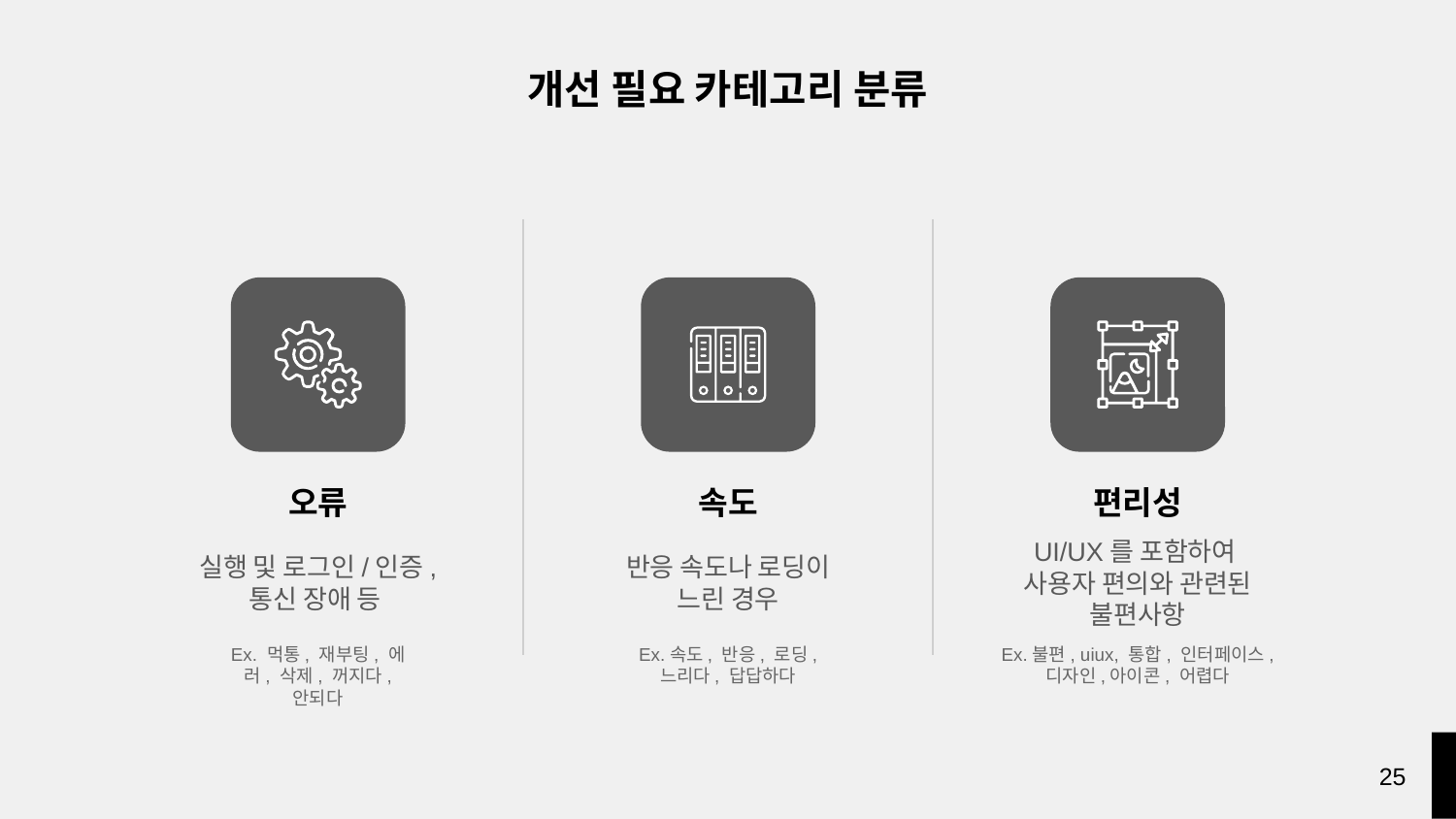

개선 필요 카테고리 분류

오류
속도
편리성
UI/UX를 포함하여
사용자 편의와 관련된 불편사항
실행 및 로그인/인증,
통신 장애 등
반응 속도나 로딩이 느린 경우
Ex. 먹통, 재부팅, 에러, 삭제, 꺼지다, 안되다
Ex.속도, 반응, 로딩, 느리다, 답답하다
Ex.불편, uiux, 통합, 인터페이스, 디자인,아이콘, 어렵다
25